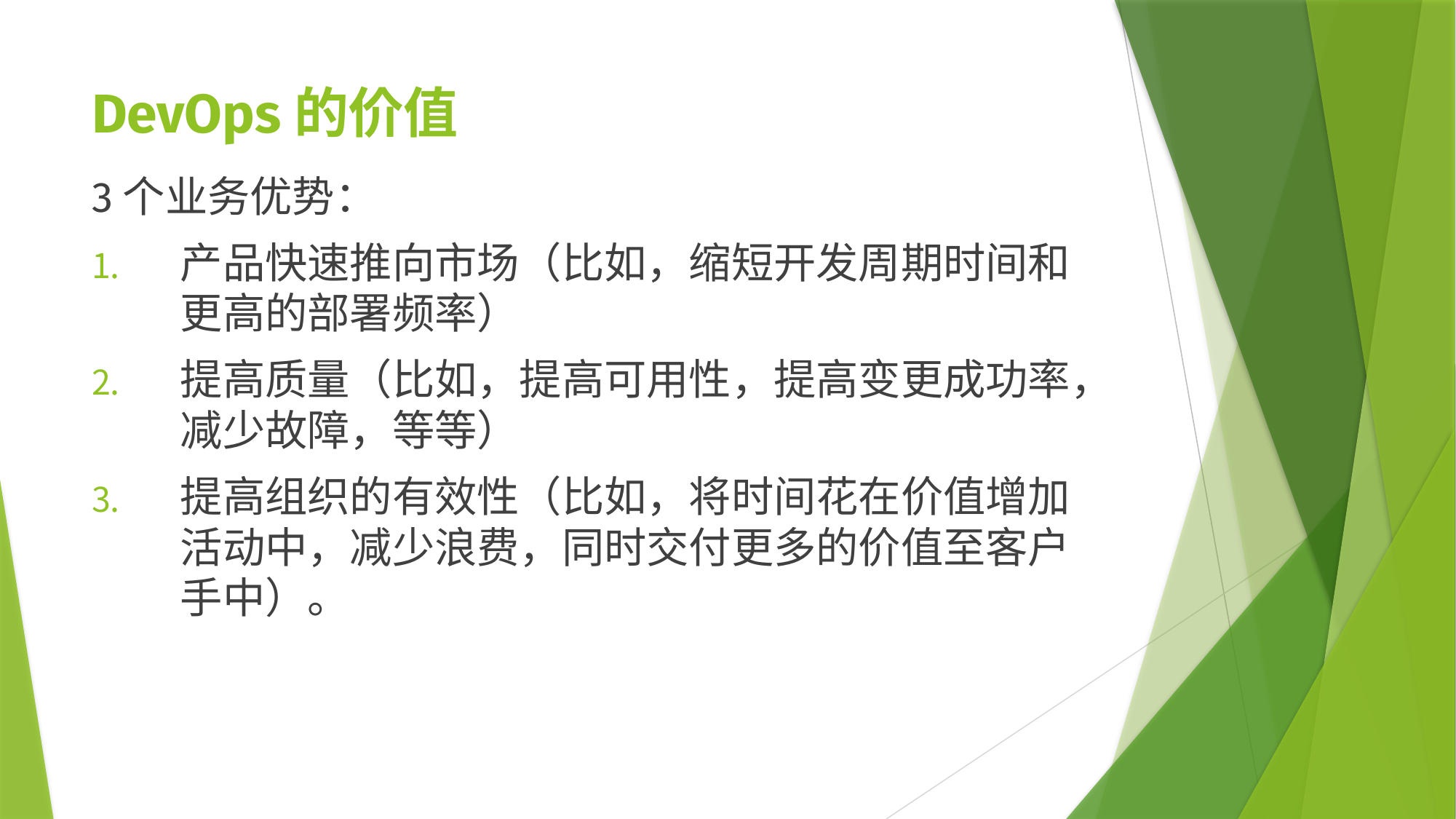

# DevOps的价值
3个业务优势：
产品快速推向市场（比如，缩短开发周期时间和更高的部署频率）
提高质量（比如，提高可用性，提高变更成功率，减少故障，等等）
提高组织的有效性（比如，将时间花在价值增加活动中，减少浪费，同时交付更多的价值至客户手中）。